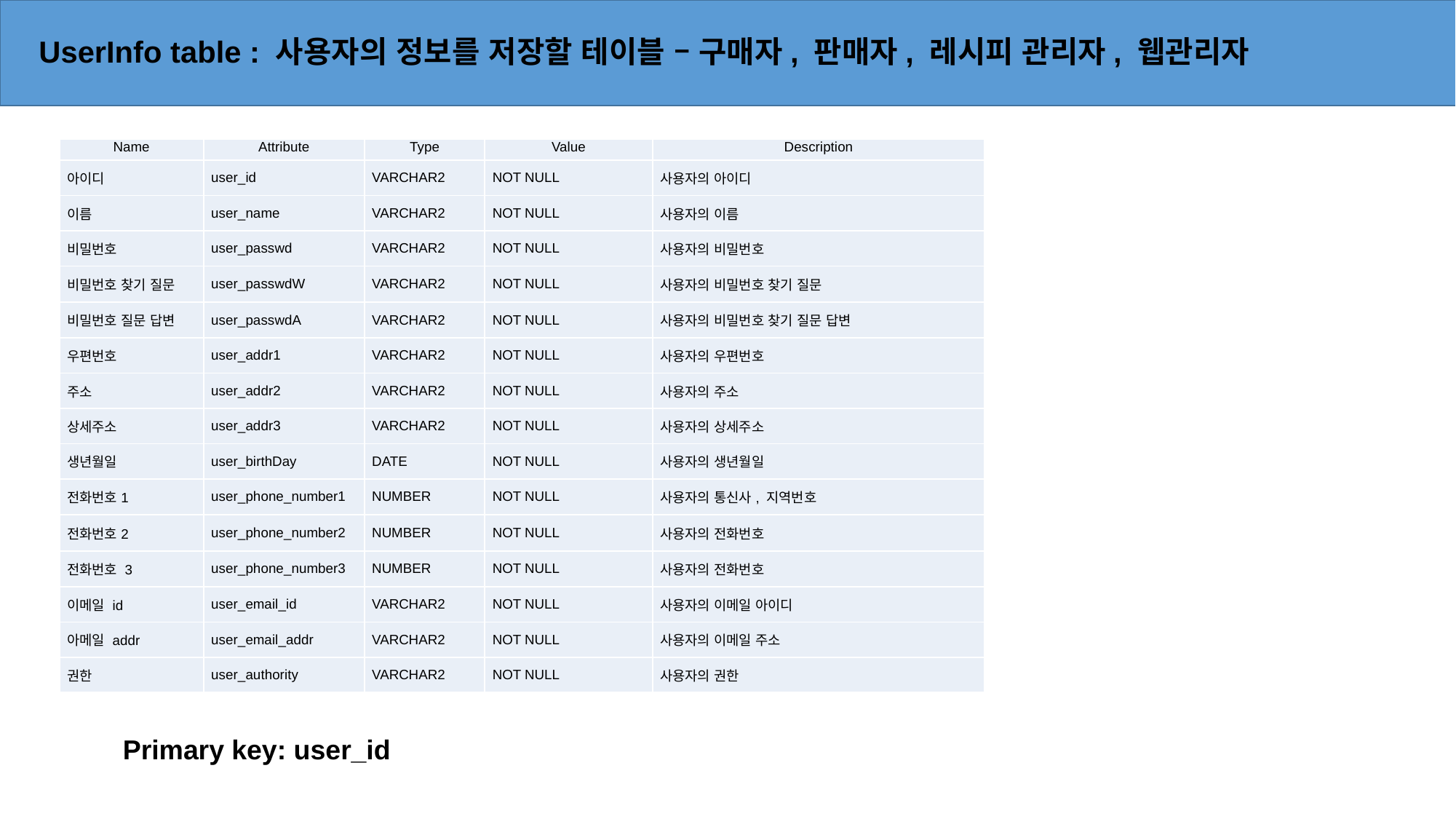

# UserInfo table : 사용자의 정보를 저장할 테이블 – 구매자, 판매자, 레시피 관리자, 웹관리자
| Name | Attribute | Type | Value | Description |
| --- | --- | --- | --- | --- |
| 아이디 | user\_id | VARCHAR2 | NOT NULL | 사용자의 아이디 |
| 이름 | user\_name | VARCHAR2 | NOT NULL | 사용자의 이름 |
| 비밀번호 | user\_passwd | VARCHAR2 | NOT NULL | 사용자의 비밀번호 |
| 비밀번호 찾기 질문 | user\_passwdW | VARCHAR2 | NOT NULL | 사용자의 비밀번호 찾기 질문 |
| 비밀번호 질문 답변 | user\_passwdA | VARCHAR2 | NOT NULL | 사용자의 비밀번호 찾기 질문 답변 |
| 우편번호 | user\_addr1 | VARCHAR2 | NOT NULL | 사용자의 우편번호 |
| 주소 | user\_addr2 | VARCHAR2 | NOT NULL | 사용자의 주소 |
| 상세주소 | user\_addr3 | VARCHAR2 | NOT NULL | 사용자의 상세주소 |
| 생년월일 | user\_birthDay | DATE | NOT NULL | 사용자의 생년월일 |
| 전화번호1 | user\_phone\_number1 | NUMBER | NOT NULL | 사용자의 통신사, 지역번호 |
| 전화번호2 | user\_phone\_number2 | NUMBER | NOT NULL | 사용자의 전화번호 |
| 전화번호 3 | user\_phone\_number3 | NUMBER | NOT NULL | 사용자의 전화번호 |
| 이메일 id | user\_email\_id | VARCHAR2 | NOT NULL | 사용자의 이메일 아이디 |
| 아메일 addr | user\_email\_addr | VARCHAR2 | NOT NULL | 사용자의 이메일 주소 |
| 권한 | user\_authority | VARCHAR2 | NOT NULL | 사용자의 권한 |
Primary key: user_id